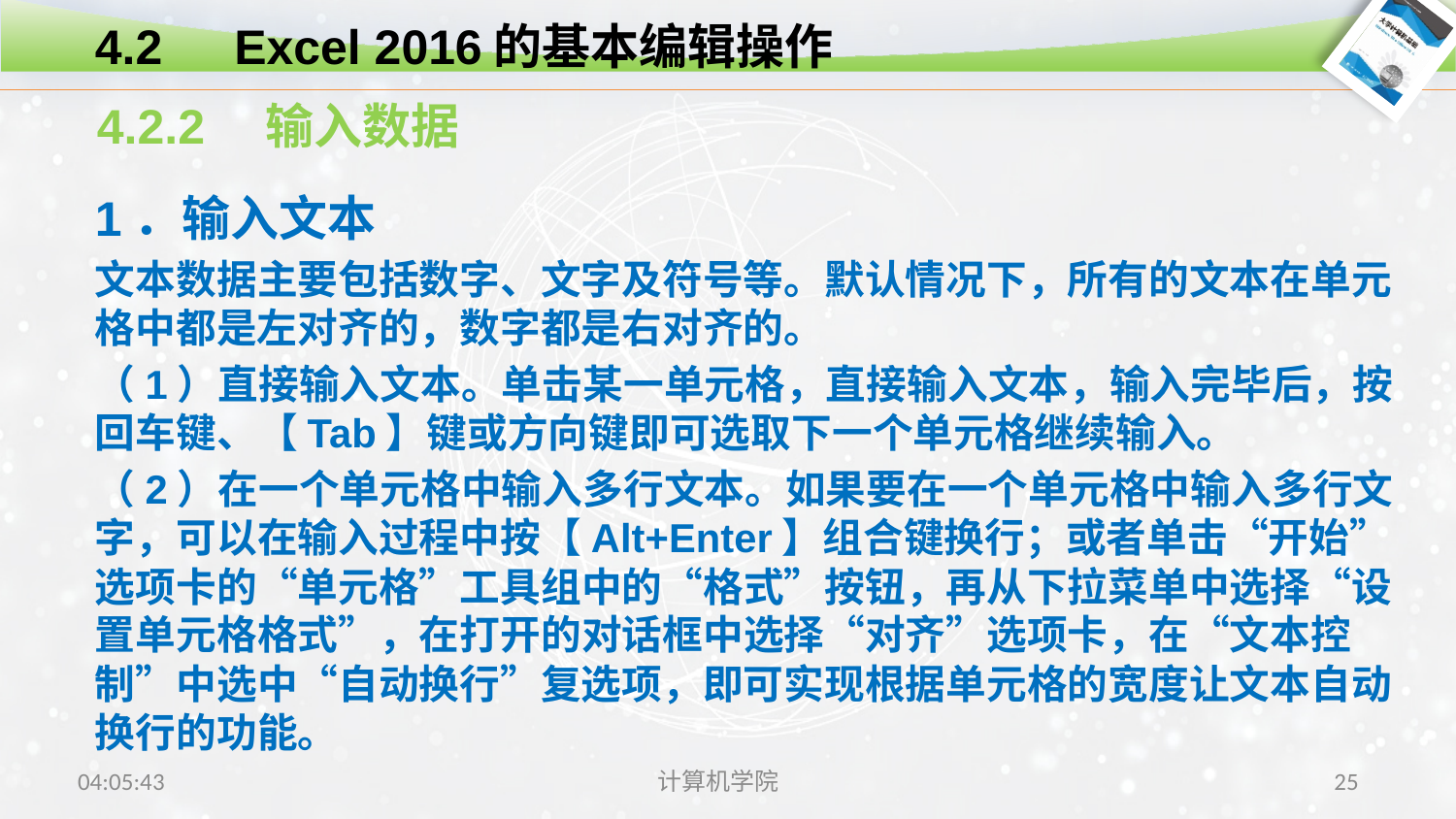

4.2　Excel 2016的基本编辑操作
4.2.2　输入数据

1．输入文本
文本数据主要包括数字、文字及符号等。默认情况下，所有的文本在单元格中都是左对齐的，数字都是右对齐的。
（1）直接输入文本。单击某一单元格，直接输入文本，输入完毕后，按回车键、【Tab】键或方向键即可选取下一个单元格继续输入。
（2）在一个单元格中输入多行文本。如果要在一个单元格中输入多行文字，可以在输入过程中按【Alt+Enter】组合键换行；或者单击“开始”选项卡的“单元格”工具组中的“格式”按钮，再从下拉菜单中选择“设置单元格格式”，在打开的对话框中选择“对齐”选项卡，在“文本控制”中选中“自动换行”复选项，即可实现根据单元格的宽度让文本自动换行的功能。